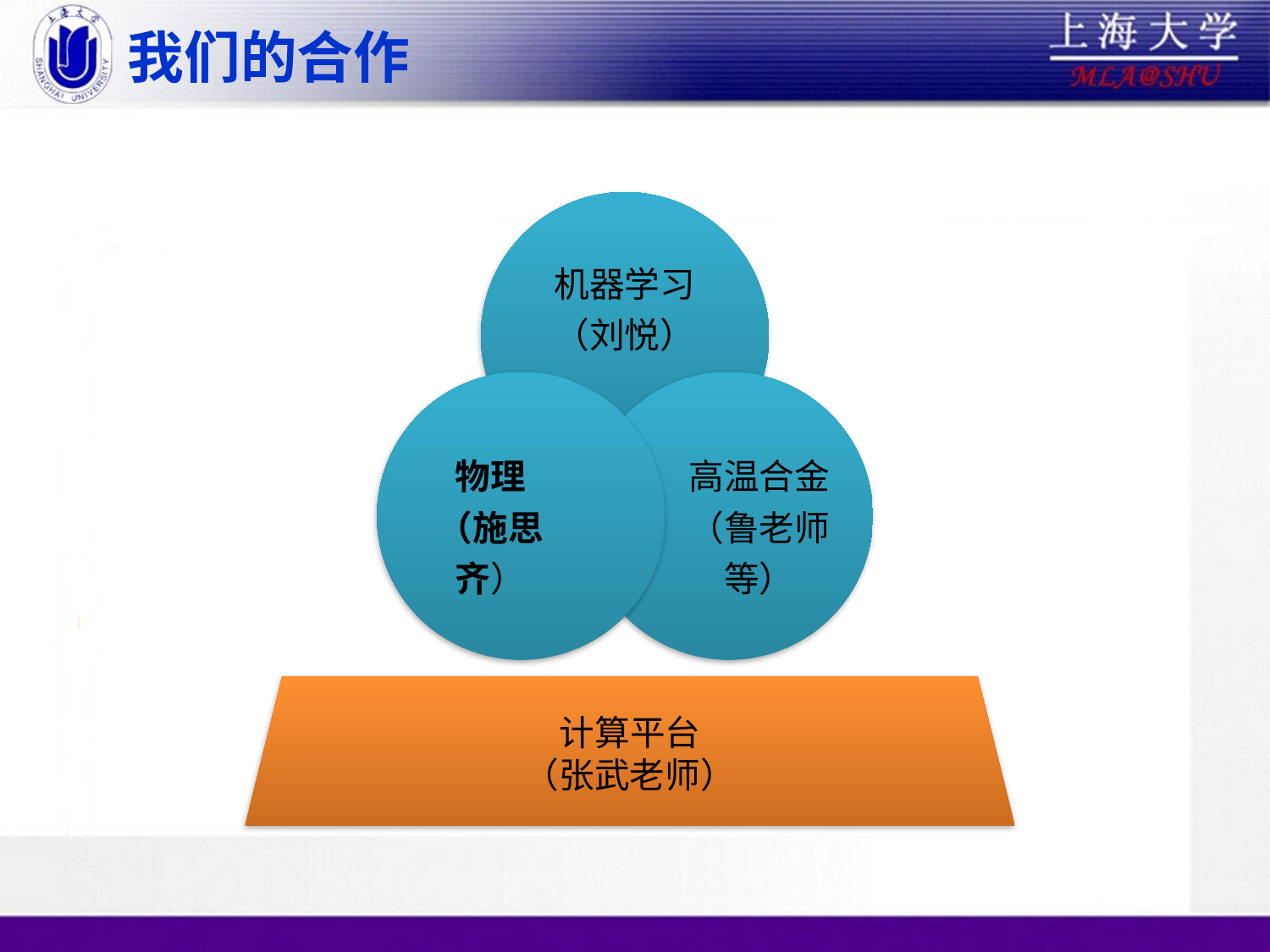

# 我们的合作
机器学习（刘悦）
高温合金
（鲁老师等）
物理
（施思齐）
计算平台
（张武老师）